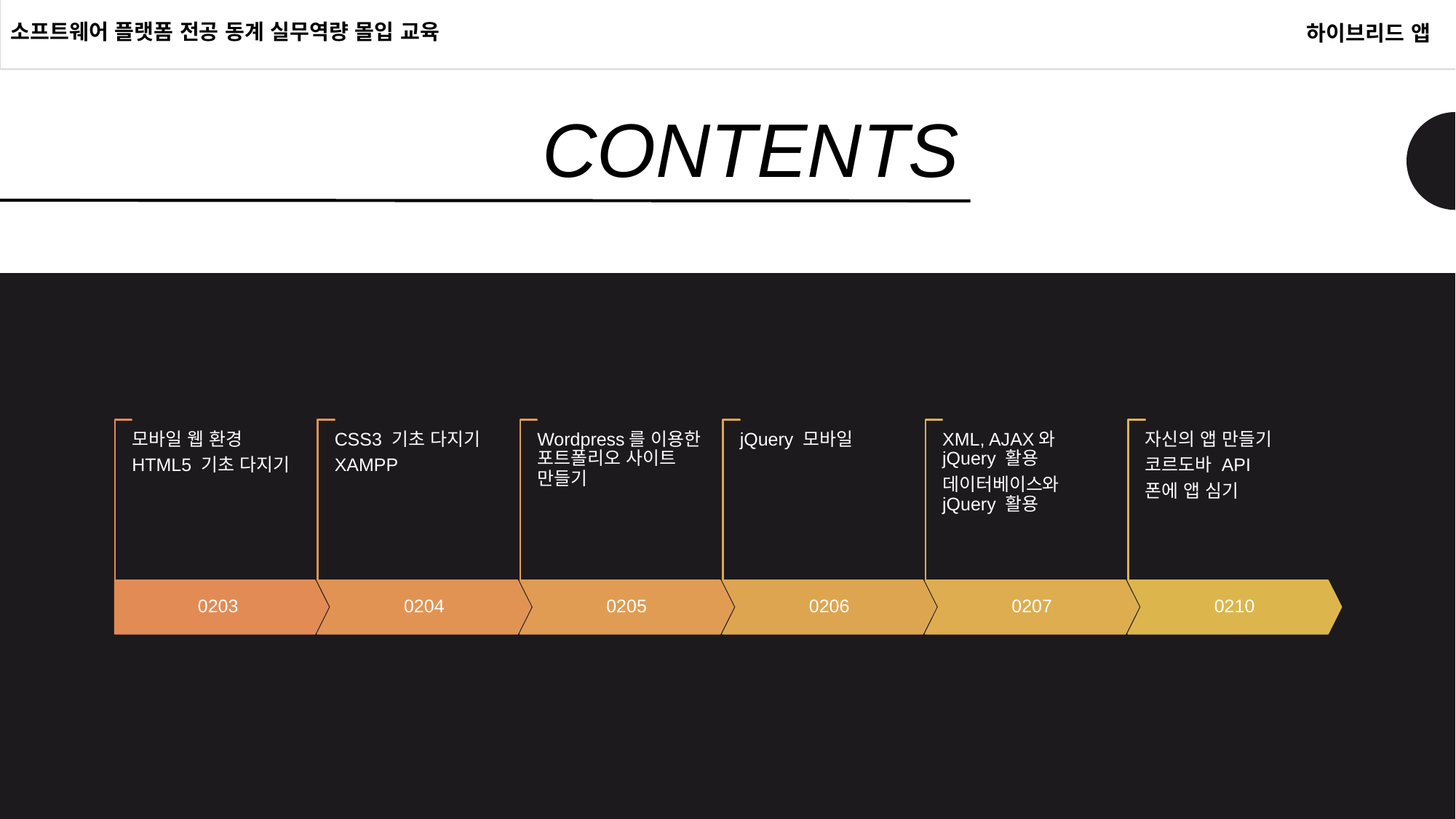

소프트웨어 플랫폼 전공 동계 실무역량 몰입 교육
하이브리드 앱
# CONTENTS

0203
모바일 웹 환경
HTML5 기초 다지기
0204
CSS3 기초 다지기
XAMPP
0205
Wordpress를 이용한 포트폴리오 사이트 만들기
0206
jQuery 모바일
0207
XML, AJAX와 jQuery 활용
데이터베이스와 jQuery 활용
0210
자신의 앱 만들기
코르도바 API
폰에 앱 심기